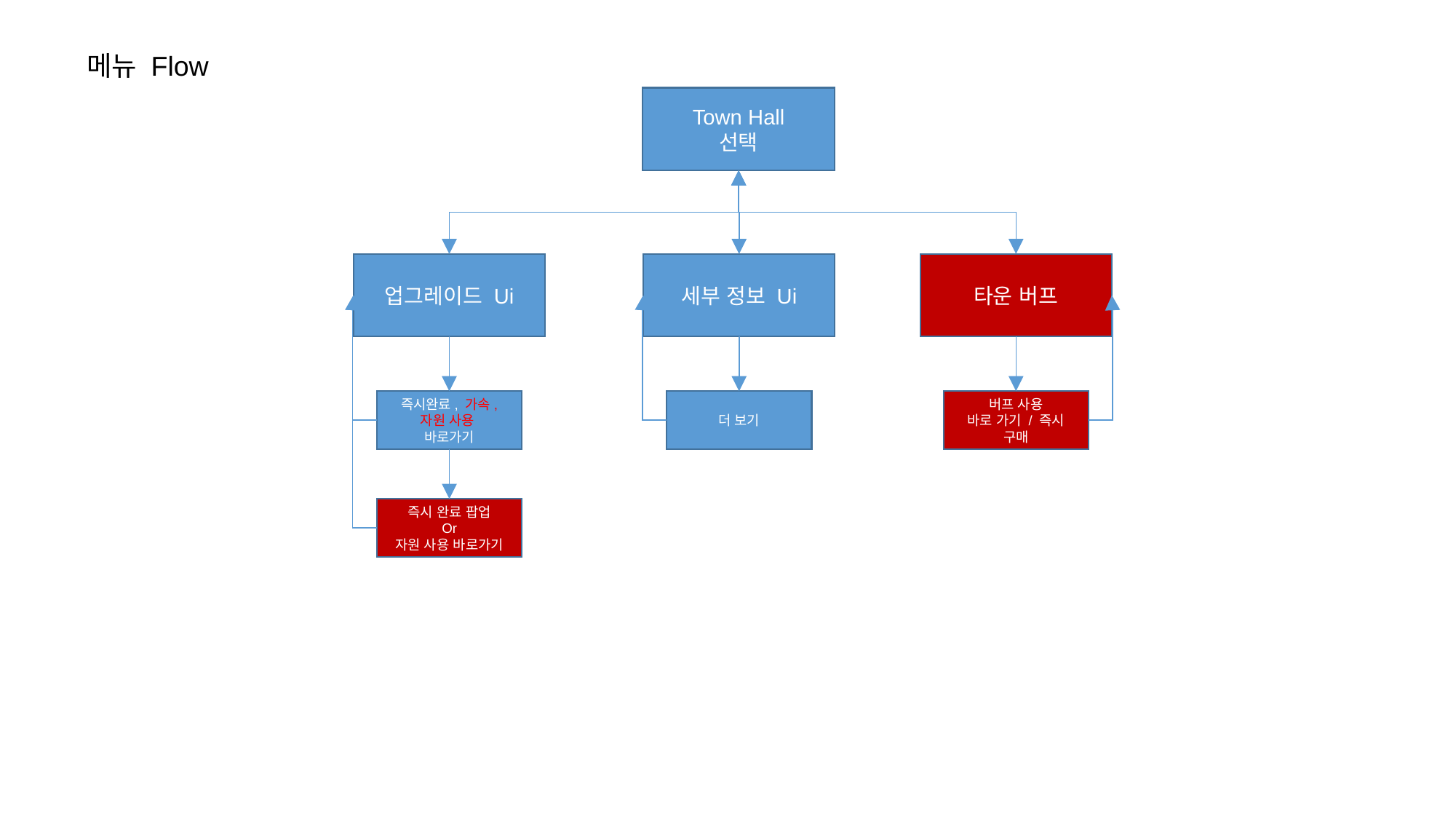

메뉴 Flow
Town Hall
선택
업그레이드 Ui
세부 정보 Ui
타운 버프
즉시완료, 가속, 자원 사용
바로가기
더 보기
버프 사용
바로 가기 / 즉시 구매
즉시 완료 팝업
Or
자원 사용 바로가기